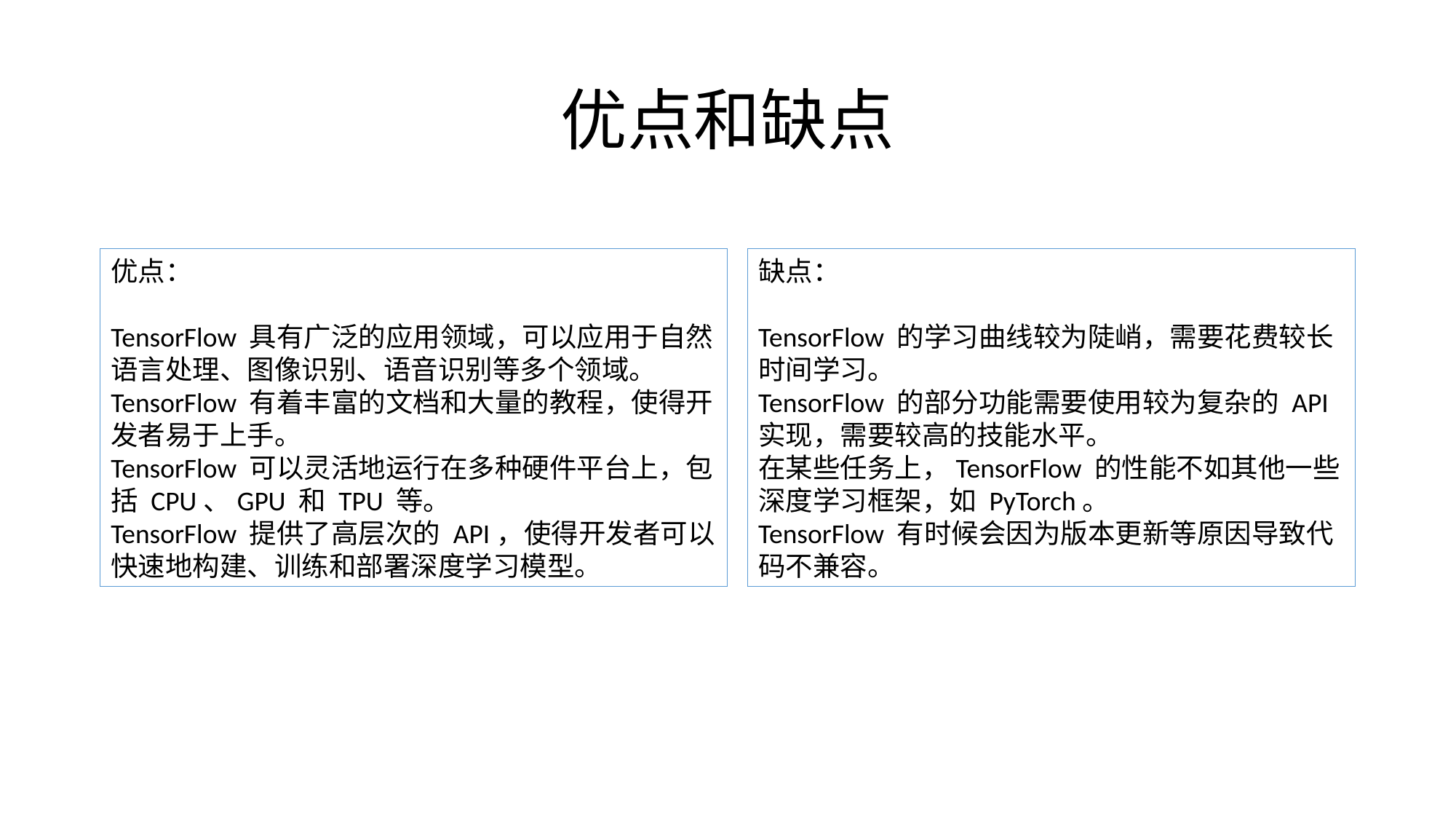

# 优点和缺点
优点：

TensorFlow 具有广泛的应用领域，可以应用于自然语言处理、图像识别、语音识别等多个领域。
TensorFlow 有着丰富的文档和大量的教程，使得开发者易于上手。
TensorFlow 可以灵活地运行在多种硬件平台上，包括 CPU、GPU 和 TPU 等。
TensorFlow 提供了高层次的 API，使得开发者可以快速地构建、训练和部署深度学习模型。
缺点：

TensorFlow 的学习曲线较为陡峭，需要花费较长时间学习。
TensorFlow 的部分功能需要使用较为复杂的 API 实现，需要较高的技能水平。
在某些任务上，TensorFlow 的性能不如其他一些深度学习框架，如 PyTorch。
TensorFlow 有时候会因为版本更新等原因导致代码不兼容。